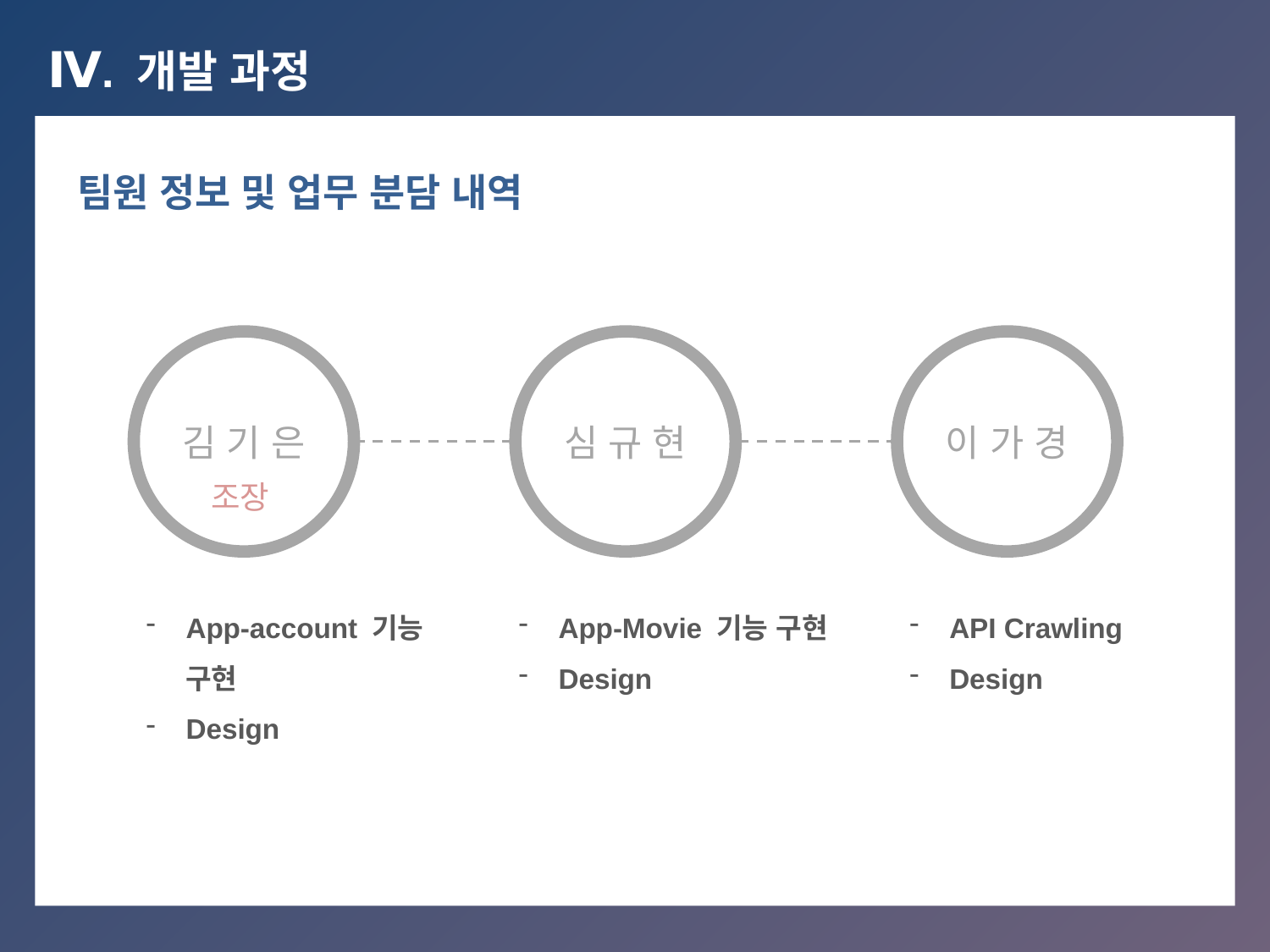

Ⅳ. 개발 과정

팀원 정보 및 업무 분담 내역
심 규 현
김 기 은
이 가 경
App-Movie 기능 구현
Design
App-account 기능 구현
Design
API Crawling
Design
조장